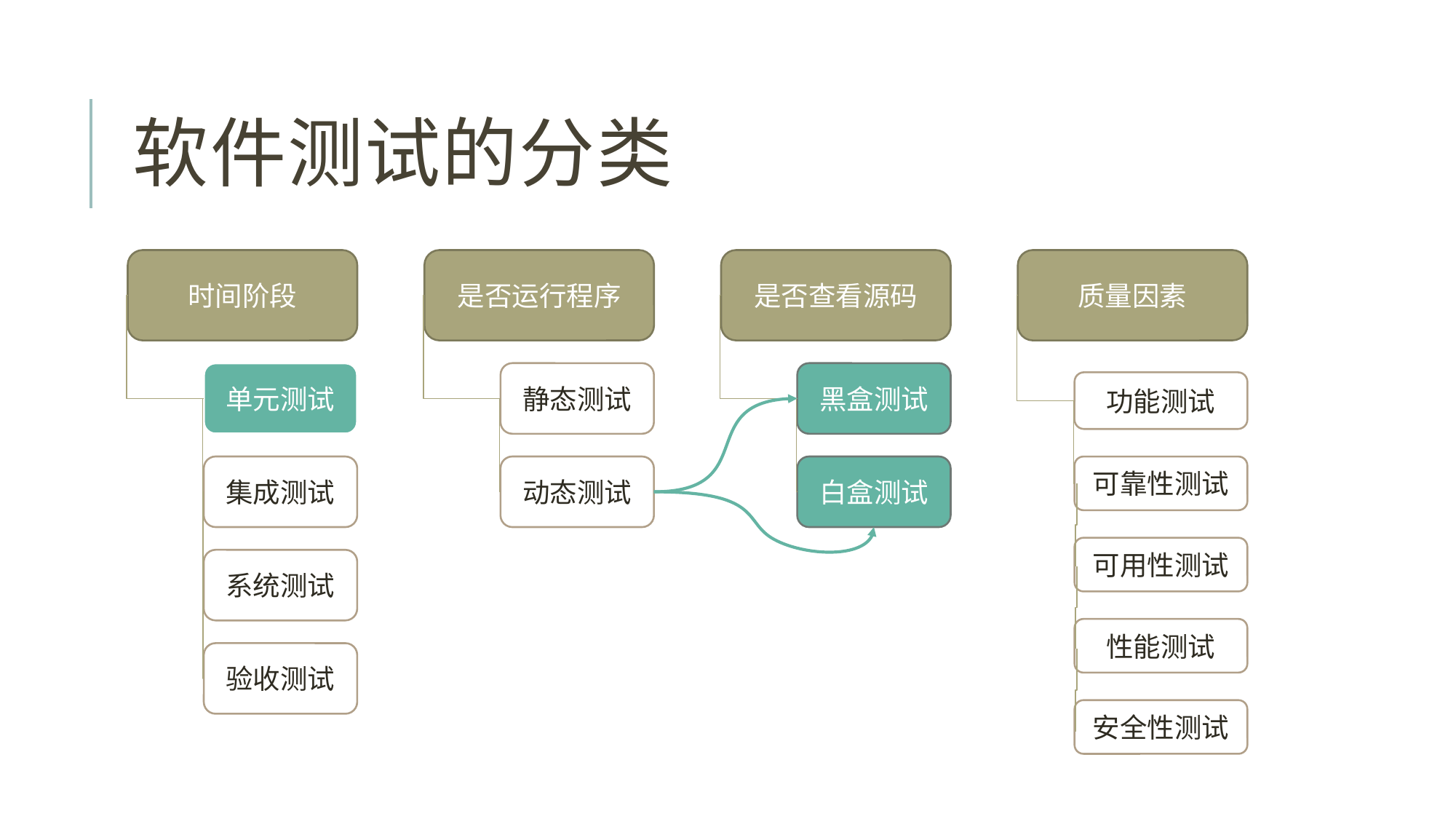

# 软件测试的分类
时间阶段
是否运行程序
是否查看源码
质量因素
黑盒测试
静态测试
单元测试
功能测试
可靠性测试
动态测试
白盒测试
集成测试
可用性测试
系统测试
性能测试
验收测试
安全性测试